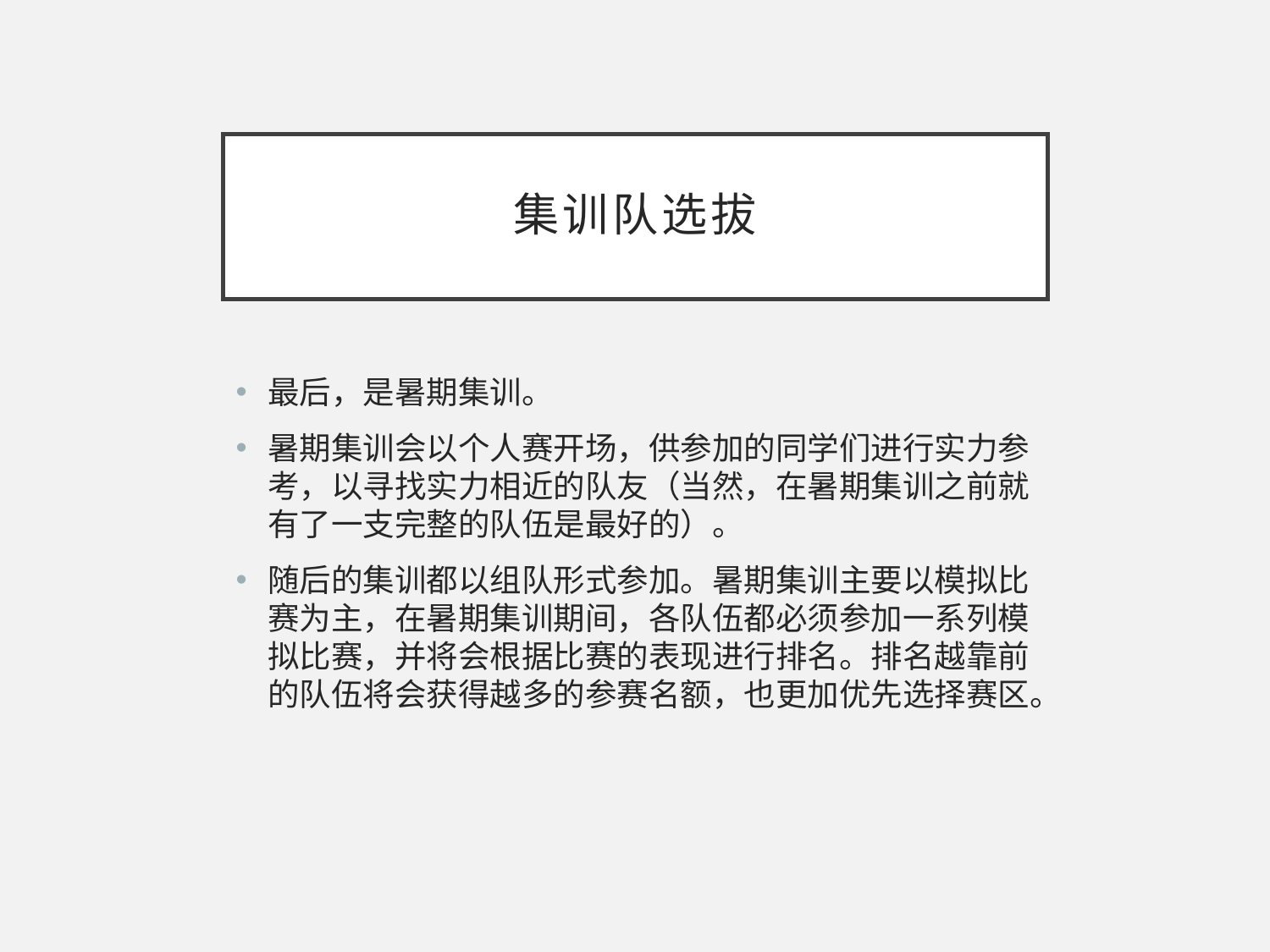

# 集训队选拔
最后，是暑期集训。
暑期集训会以个人赛开场，供参加的同学们进行实力参考，以寻找实力相近的队友（当然，在暑期集训之前就有了一支完整的队伍是最好的）。
随后的集训都以组队形式参加。暑期集训主要以模拟比赛为主，在暑期集训期间，各队伍都必须参加一系列模拟比赛，并将会根据比赛的表现进行排名。排名越靠前的队伍将会获得越多的参赛名额，也更加优先选择赛区。